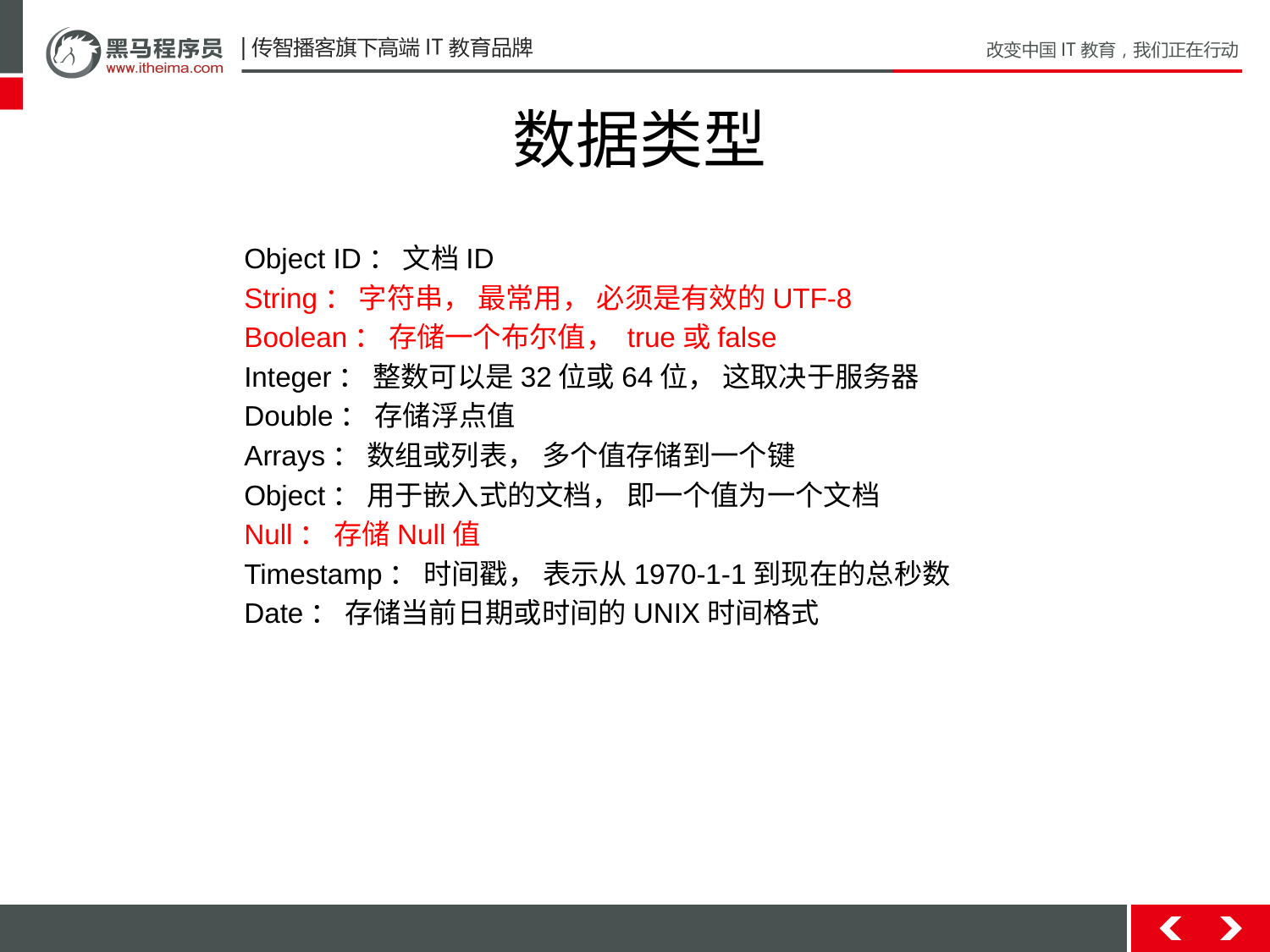

# 数据类型
Object ID： ⽂档ID
String： 字符串， 最常⽤， 必须是有效的UTF-8
Boolean： 存储⼀个布尔值， true或false
Integer： 整数可以是32位或64位， 这取决于服务器
Double： 存储浮点值
Arrays： 数组或列表， 多个值存储到⼀个键
Object： ⽤于嵌⼊式的⽂档， 即⼀个值为⼀个⽂档
Null： 存储Null值
Timestamp： 时间戳， 表示从1970-1-1到现在的总秒数
Date： 存储当前⽇期或时间的UNIX时间格式